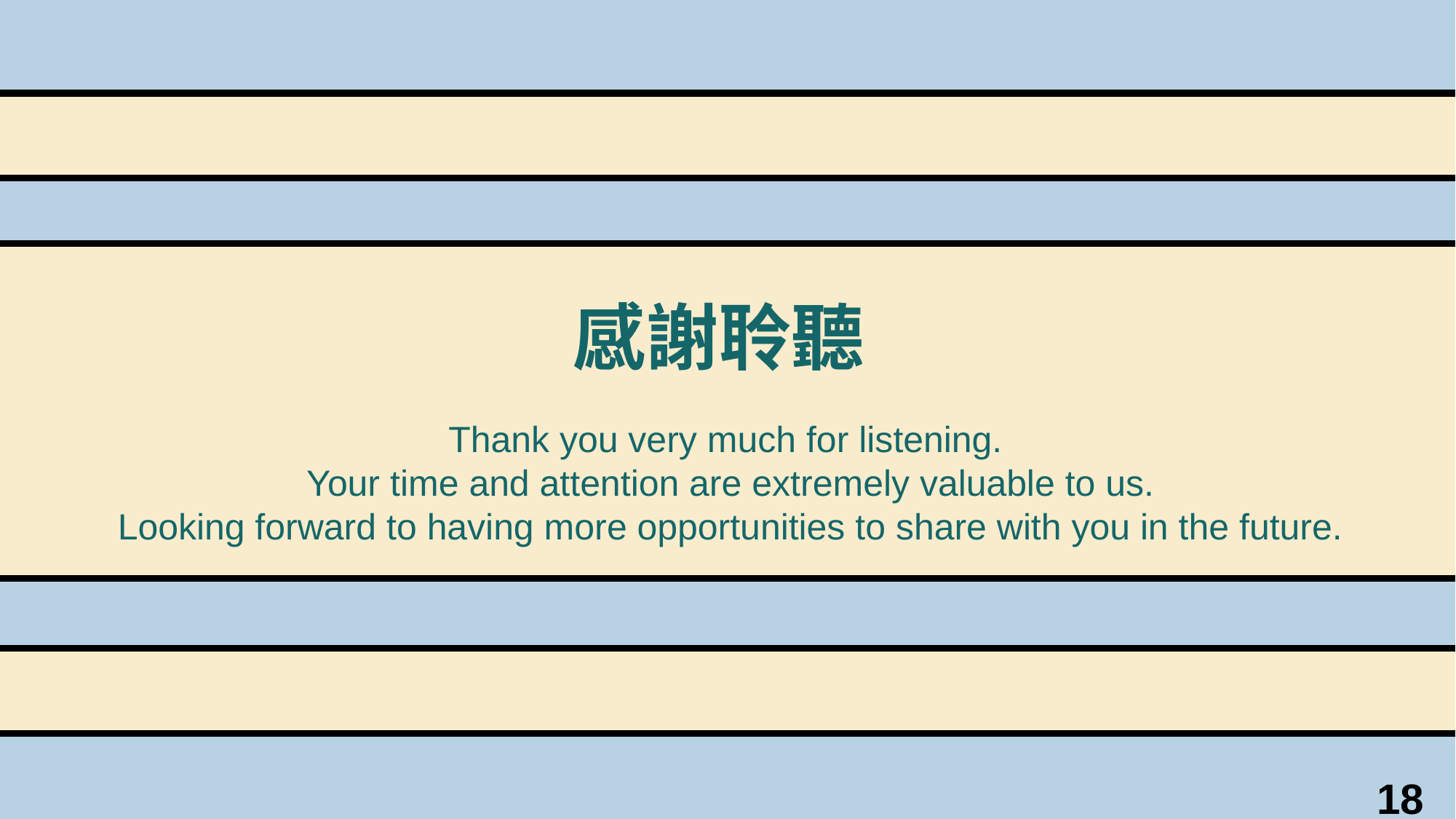

感謝聆聽
Thank you very much for listening.
 Your time and attention are extremely valuable to us.
 Looking forward to having more opportunities to share with you in the future.

18